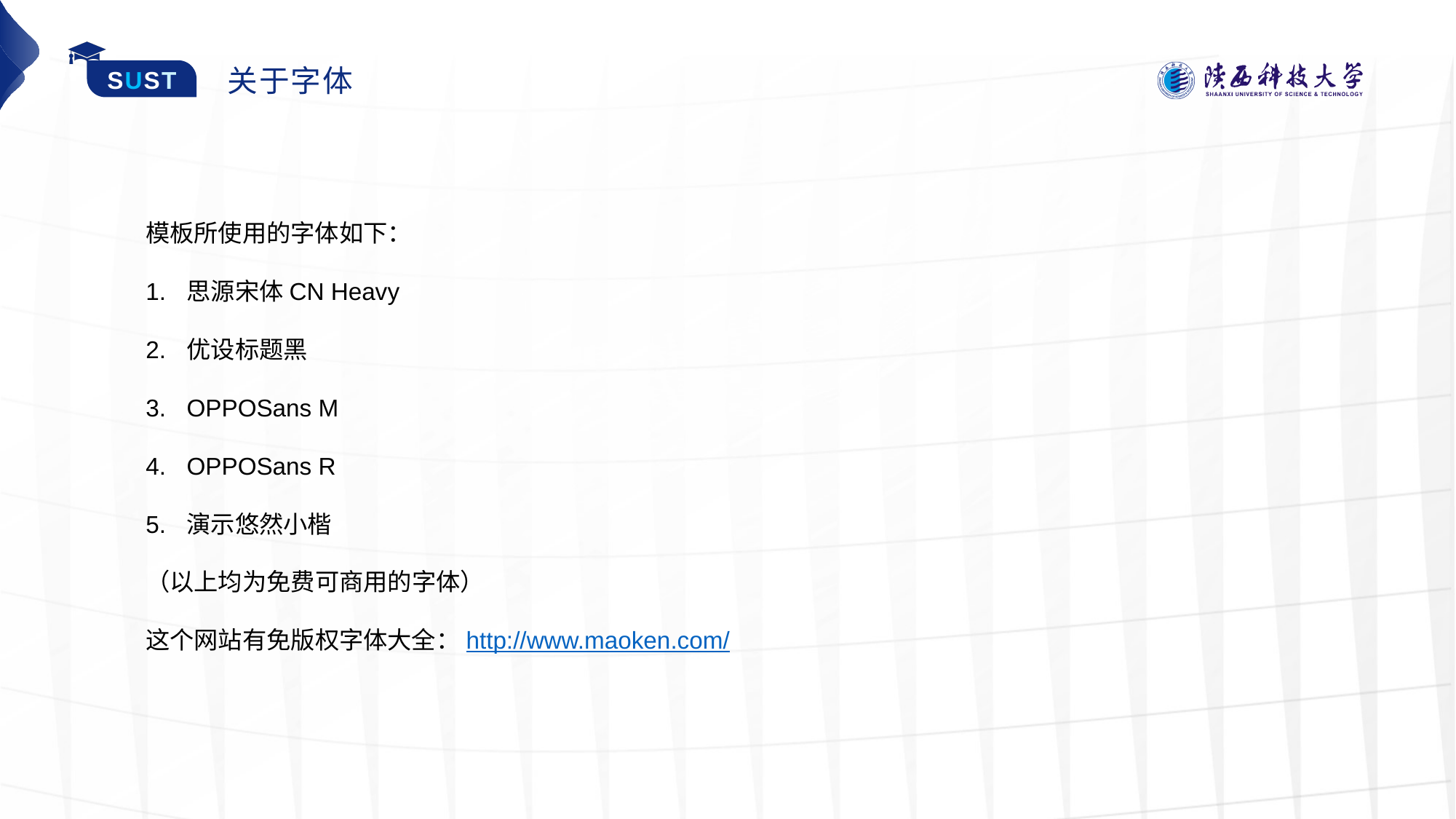

关于字体
模板所使用的字体如下：
思源宋体CN Heavy
优设标题黑
OPPOSans M
OPPOSans R
演示悠然小楷
（以上均为免费可商用的字体）
这个网站有免版权字体大全：http://www.maoken.com/